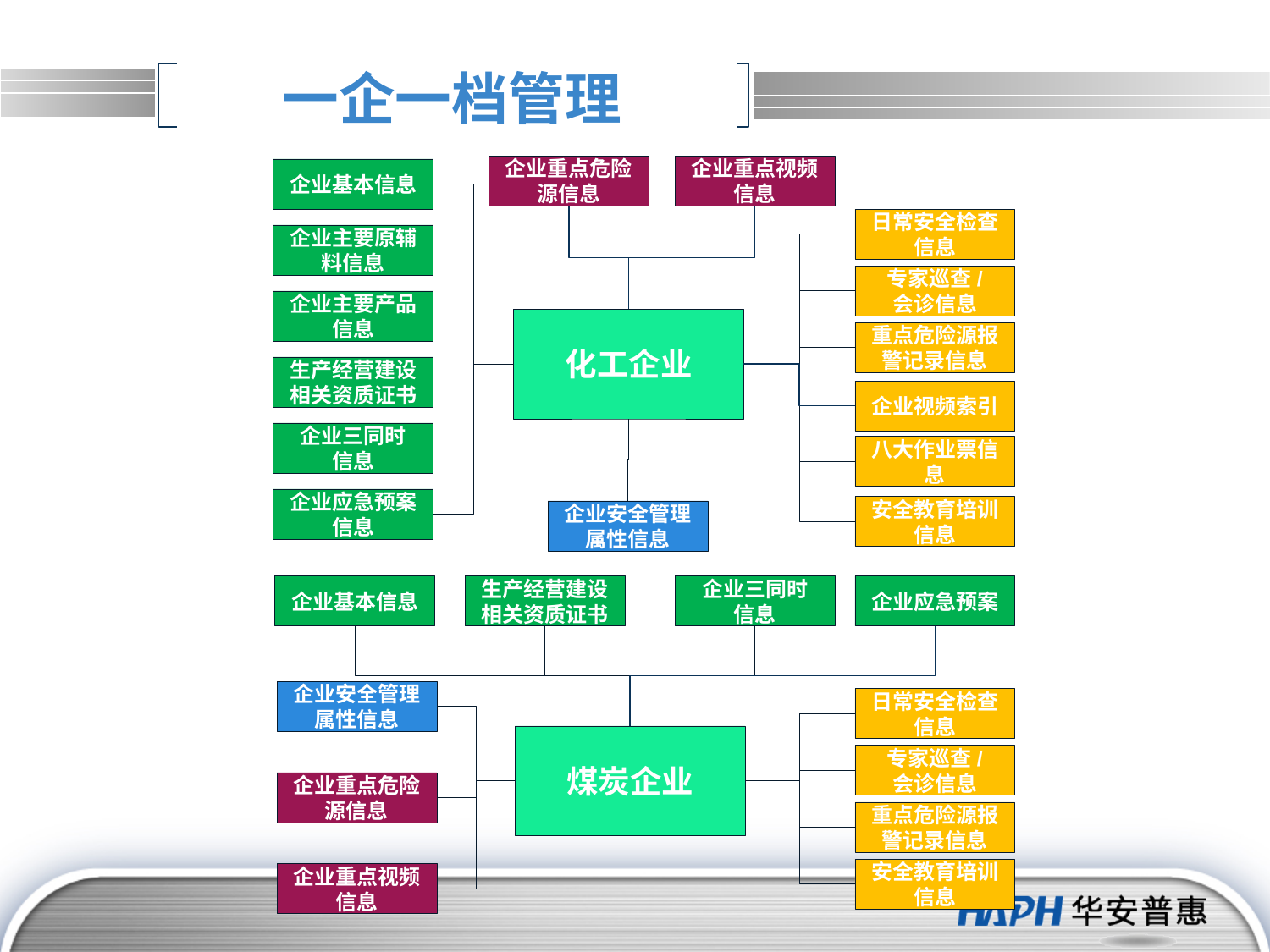

# 一企一档管理
企业重点危险源信息
企业重点视频信息
企业基本信息
日常安全检查信息
企业主要原辅料信息
专家巡查/
会诊信息
企业主要产品信息
化工企业
重点危险源报警记录信息
生产经营建设相关资质证书
企业视频索引
企业三同时
信息
八大作业票信息
企业应急预案信息
安全教育培训信息
企业安全管理属性信息
企业基本信息
生产经营建设相关资质证书
企业三同时
信息
企业应急预案
企业安全管理属性信息
日常安全检查信息
煤炭企业
专家巡查/
会诊信息
企业重点危险源信息
重点危险源报警记录信息
安全教育培训信息
企业重点视频信息